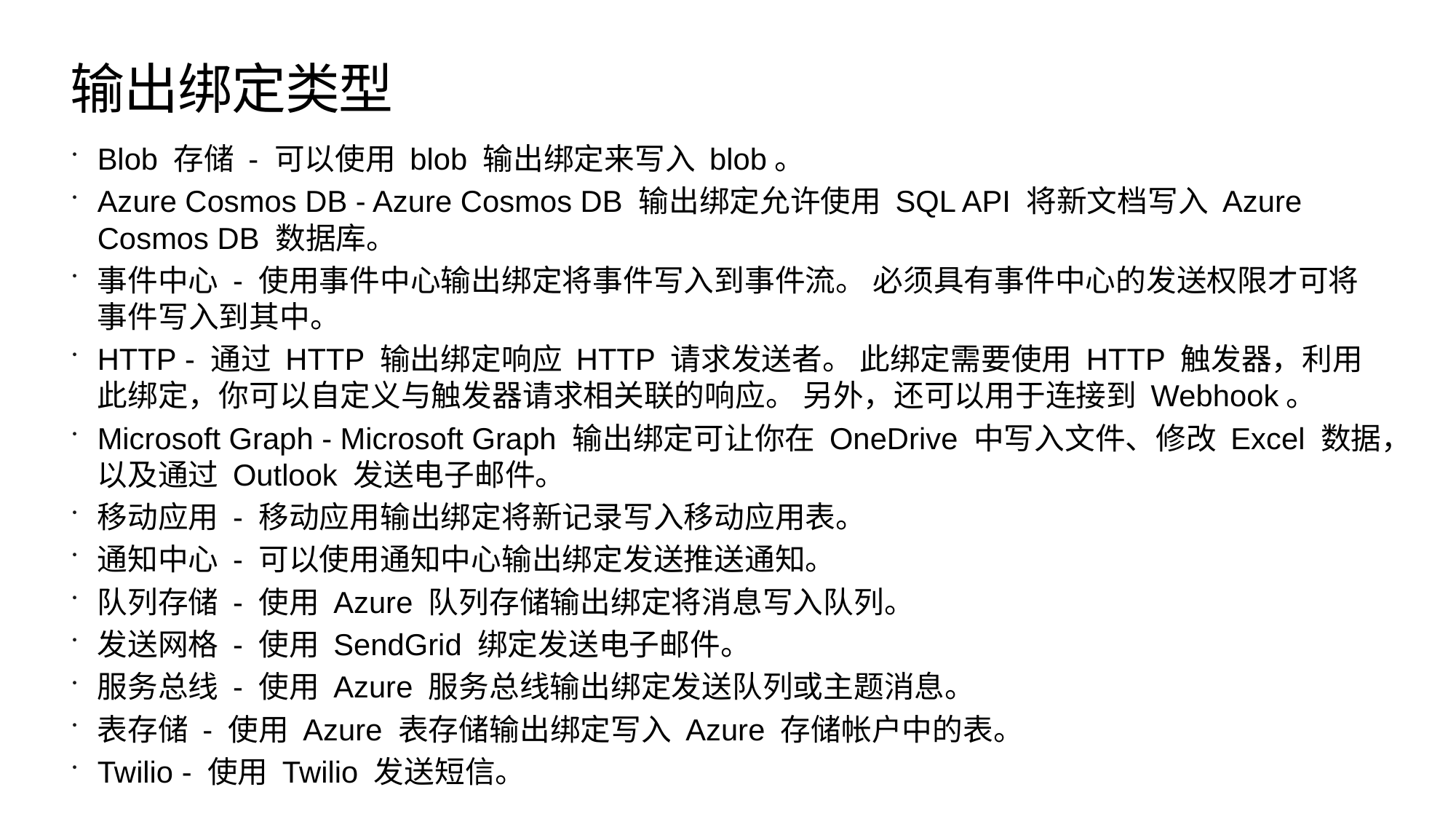

# 输出绑定类型
Blob 存储 - 可以使用 blob 输出绑定来写入 blob。
Azure Cosmos DB - Azure Cosmos DB 输出绑定允许使用 SQL API 将新文档写入 Azure Cosmos DB 数据库。
事件中心 - 使用事件中心输出绑定将事件写入到事件流。 必须具有事件中心的发送权限才可将事件写入到其中。
HTTP - 通过 HTTP 输出绑定响应 HTTP 请求发送者。 此绑定需要使用 HTTP 触发器，利用此绑定，你可以自定义与触发器请求相关联的响应。 另外，还可以用于连接到 Webhook。
Microsoft Graph - Microsoft Graph 输出绑定可让你在 OneDrive 中写入文件、修改 Excel 数据，以及通过 Outlook 发送电子邮件。
移动应用 - 移动应用输出绑定将新记录写入移动应用表。
通知中心 - 可以使用通知中心输出绑定发送推送通知。
队列存储 - 使用 Azure 队列存储输出绑定将消息写入队列。
发送网格 - 使用 SendGrid 绑定发送电子邮件。
服务总线 - 使用 Azure 服务总线输出绑定发送队列或主题消息。
表存储 - 使用 Azure 表存储输出绑定写入 Azure 存储帐户中的表。
Twilio - 使用 Twilio 发送短信。